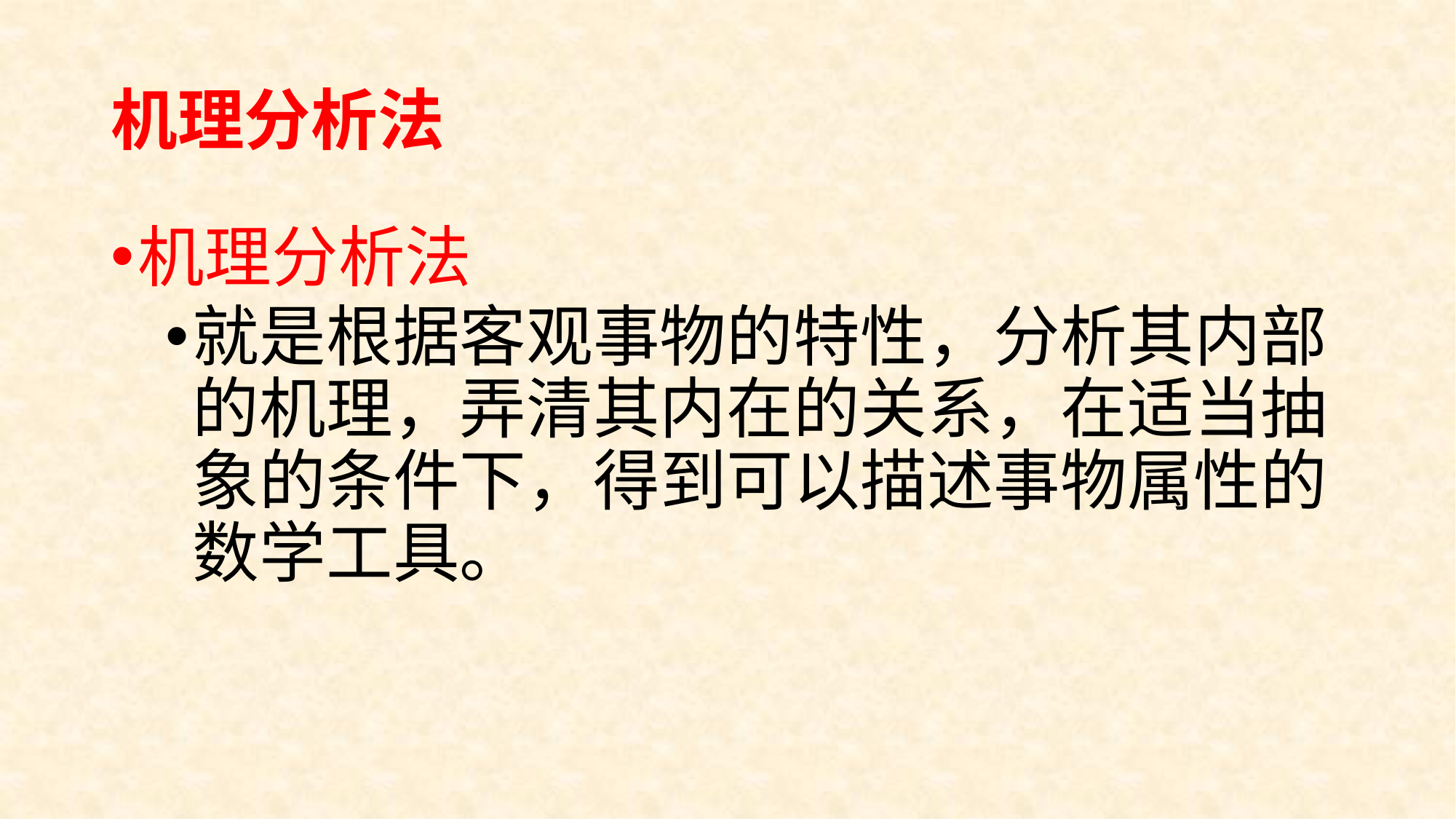

# 机理分析法
机理分析法
就是根据客观事物的特性，分析其内部的机理，弄清其内在的关系，在适当抽象的条件下，得到可以描述事物属性的数学工具。